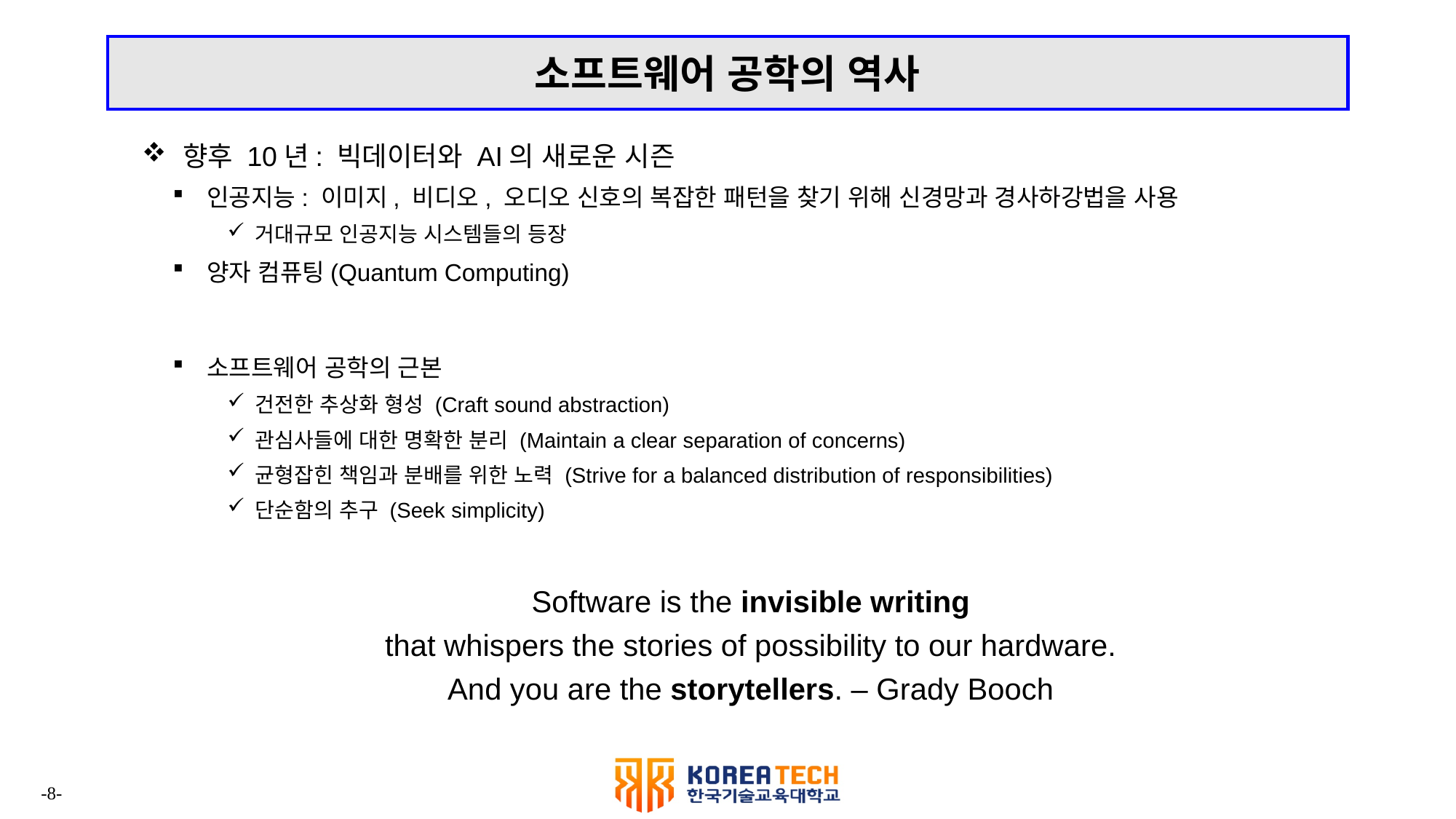

# 소프트웨어 공학의 역사
향후 10년: 빅데이터와 AI의 새로운 시즌
인공지능: 이미지, 비디오, 오디오 신호의 복잡한 패턴을 찾기 위해 신경망과 경사하강법을 사용
거대규모 인공지능 시스템들의 등장
양자 컴퓨팅(Quantum Computing)

소프트웨어 공학의 근본
건전한 추상화 형성 (Craft sound abstraction)
관심사들에 대한 명확한 분리 (Maintain a clear separation of concerns)
균형잡힌 책임과 분배를 위한 노력 (Strive for a balanced distribution of responsibilities)
단순함의 추구 (Seek simplicity)

Software is the invisible writing
that whispers the stories of possibility to our hardware.
And you are the storytellers. – Grady Booch

-8-